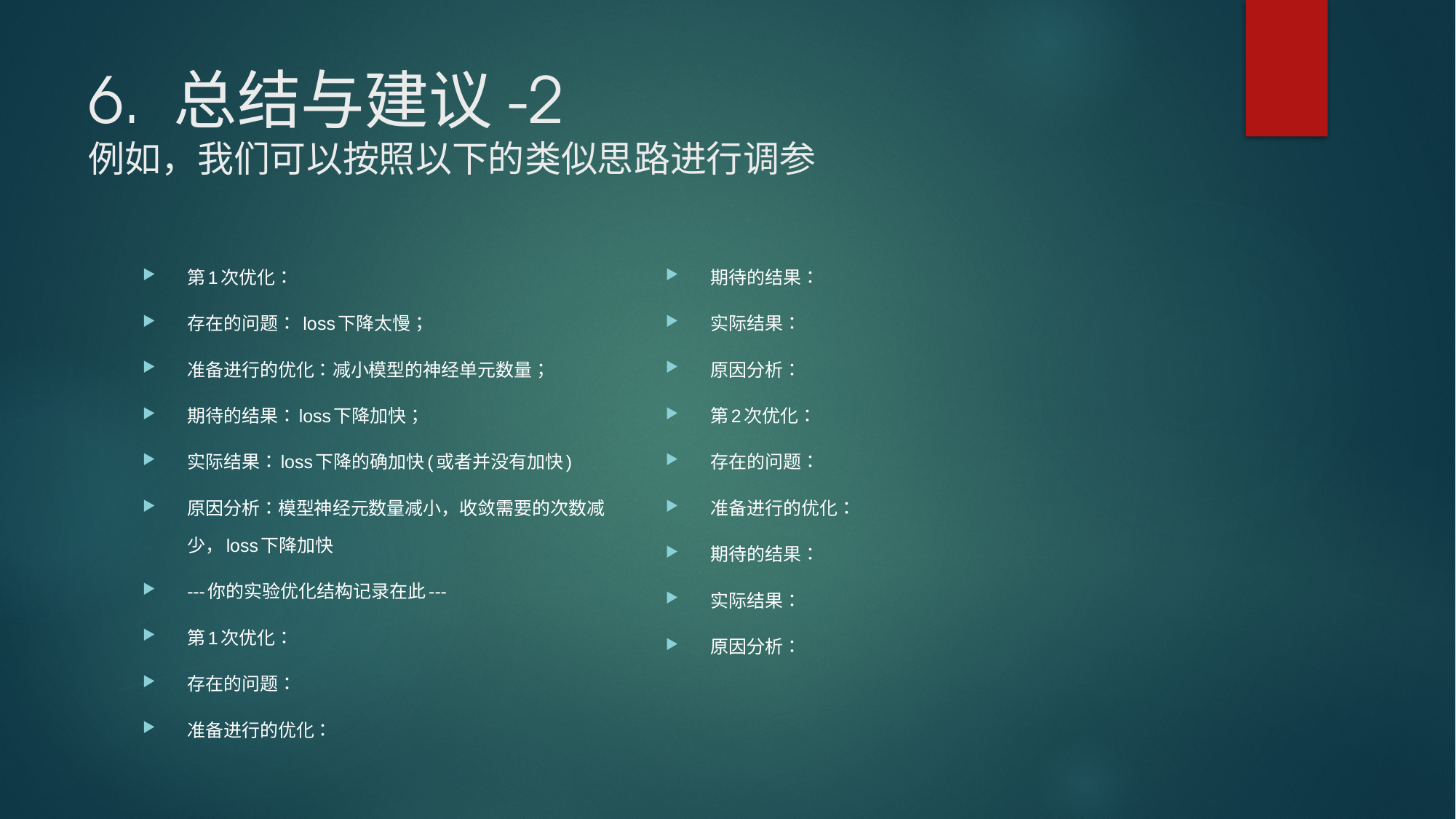

# 6. 总结与建议-2 例如，我们可以按照以下的类似思路进行调参
第1次优化：
存在的问题： loss下降太慢；
准备进行的优化：减小模型的神经单元数量；
期待的结果：loss下降加快；
实际结果：loss下降的确加快(或者并没有加快)
原因分析：模型神经元数量减小，收敛需要的次数减少，loss下降加快
---你的实验优化结构记录在此---
第1次优化：
存在的问题：
准备进行的优化：
期待的结果：
实际结果：
原因分析：
第2次优化：
存在的问题：
准备进行的优化：
期待的结果：
实际结果：
原因分析：